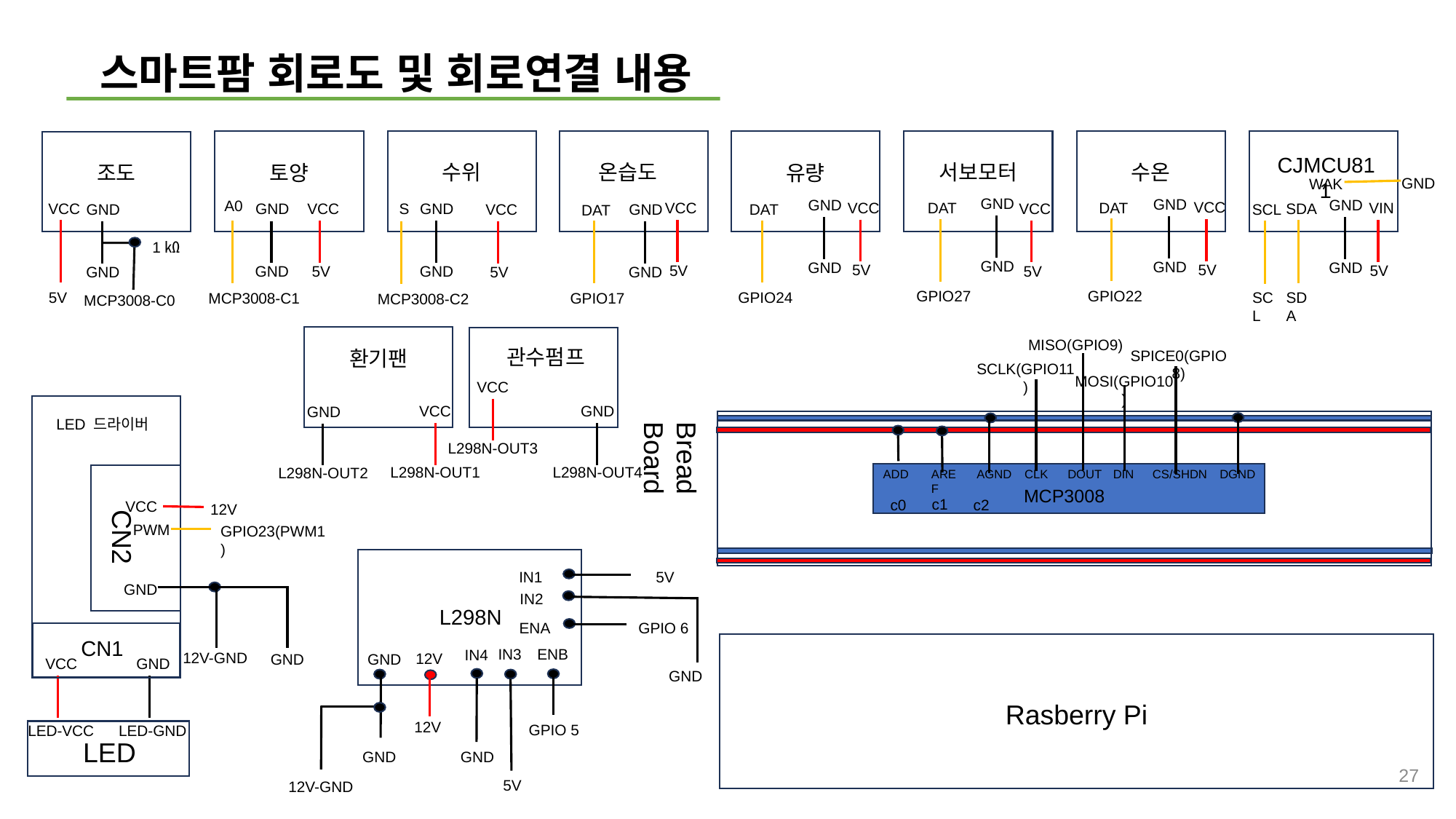

스마트팜 회로도 및 회로연결 내용

CJMCU811
수위
온습도
서보모터
수온
유량
조도
토양
GND
WAK
GND
GND
GND
GND
A0
VCC
VCC
DAT
VIN
VCC
DAT
VCC
S
GND
VCC
SDA
GND
VCC
GND
SCL
GND
VCC
DAT
DAT
1㏀

GND
GND
GND
GND
5V
5V
5V
5V
5V
GND
5V
GND
GND
GND
5V
GPIO22
GPIO27
SDA
5V
SCL
GPIO24
MCP3008-C1
GPIO17
MCP3008-C2
MCP3008-C0

MISO(GPIO9)
관수펌프
환기팬
SPICE0(GPIO8)
SCLK(GPIO11)
MOSI(GPIO10)
VCC

VCC
GND
GND
LED 드라이버
Bread Board

L298N-OUT3
L298N-OUT1
L298N-OUT4
L298N-OUT2
CLK
DOUT
DIN
CS/SHDN
AGND
DGND
ADD
AREF

MCP3008
CN2
c1
c2
c0
VCC
12V
PWM
GPIO23(PWM1)

5V
IN1

GND

IN2

L298N
ENA
GPIO 6

CN1

IN3
ENB
IN4
12V-GND
12V
GND
GND
GND
VCC
GND

Rasberry Pi

12V
GPIO 5
LED-GND
LED-VCC

LED
GND
GND
5V
12V-GND
27